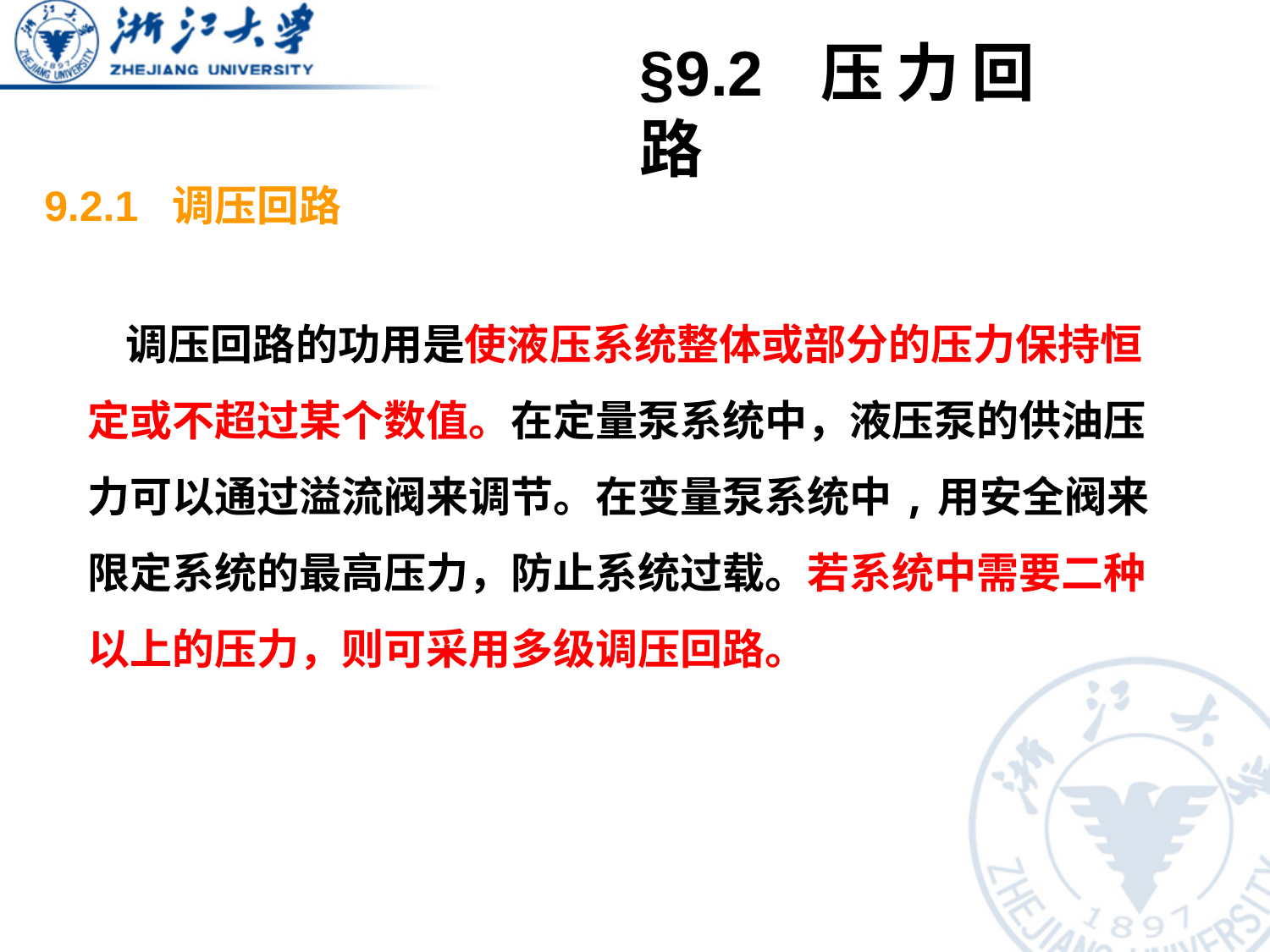

§9.2 压力回路
9.2.1  调压回路
   调压回路的功用是使液压系统整体或部分的压力保持恒定或不超过某个数值。在定量泵系统中，液压泵的供油压力可以通过溢流阀来调节。在变量泵系统中,用安全阀来限定系统的最高压力，防止系统过载。若系统中需要二种以上的压力，则可采用多级调压回路。